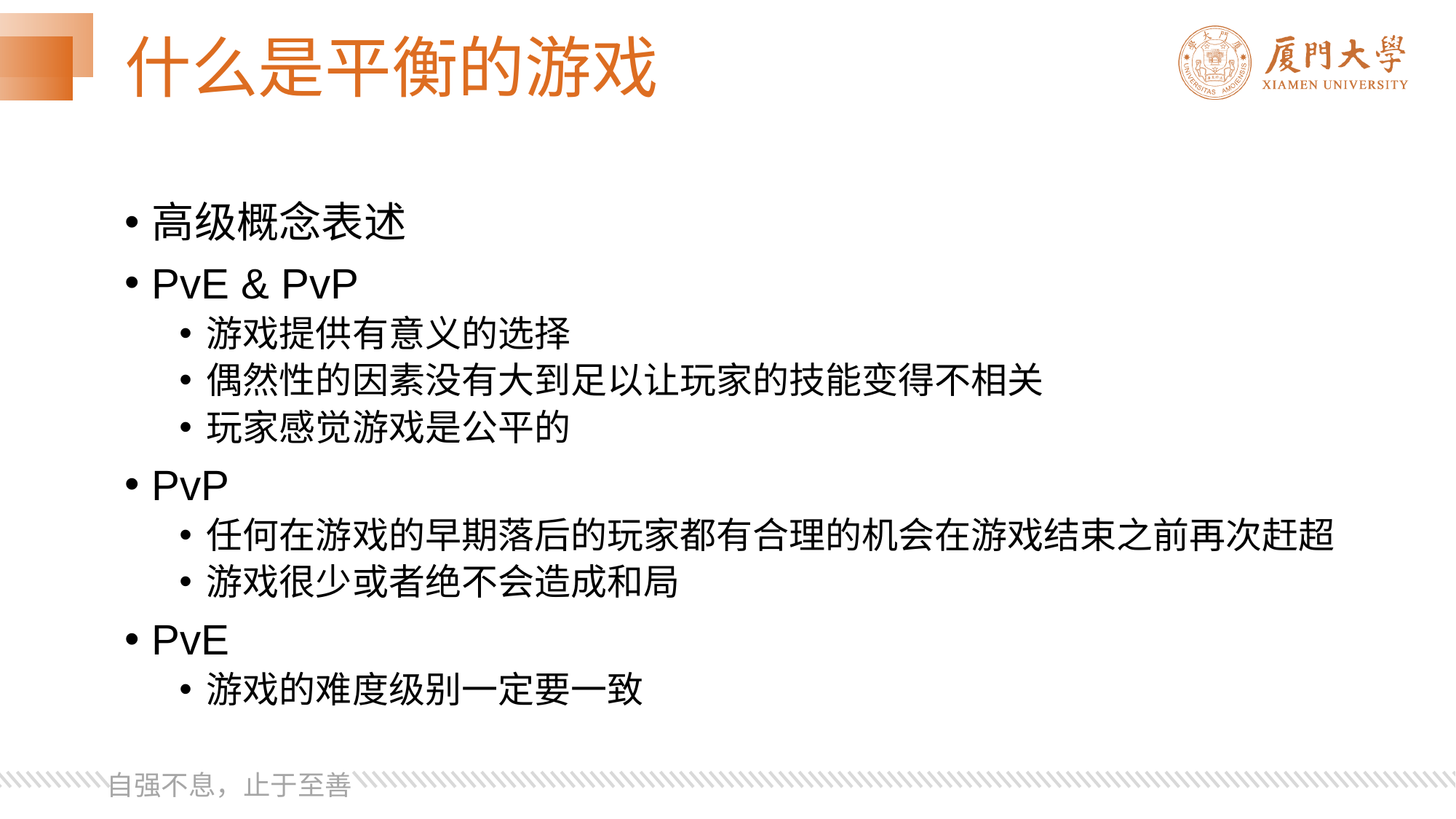

# 什么是平衡的游戏
高级概念表述
PvE & PvP
游戏提供有意义的选择
偶然性的因素没有大到足以让玩家的技能变得不相关
玩家感觉游戏是公平的
PvP
任何在游戏的早期落后的玩家都有合理的机会在游戏结束之前再次赶超
游戏很少或者绝不会造成和局
PvE
游戏的难度级别一定要一致